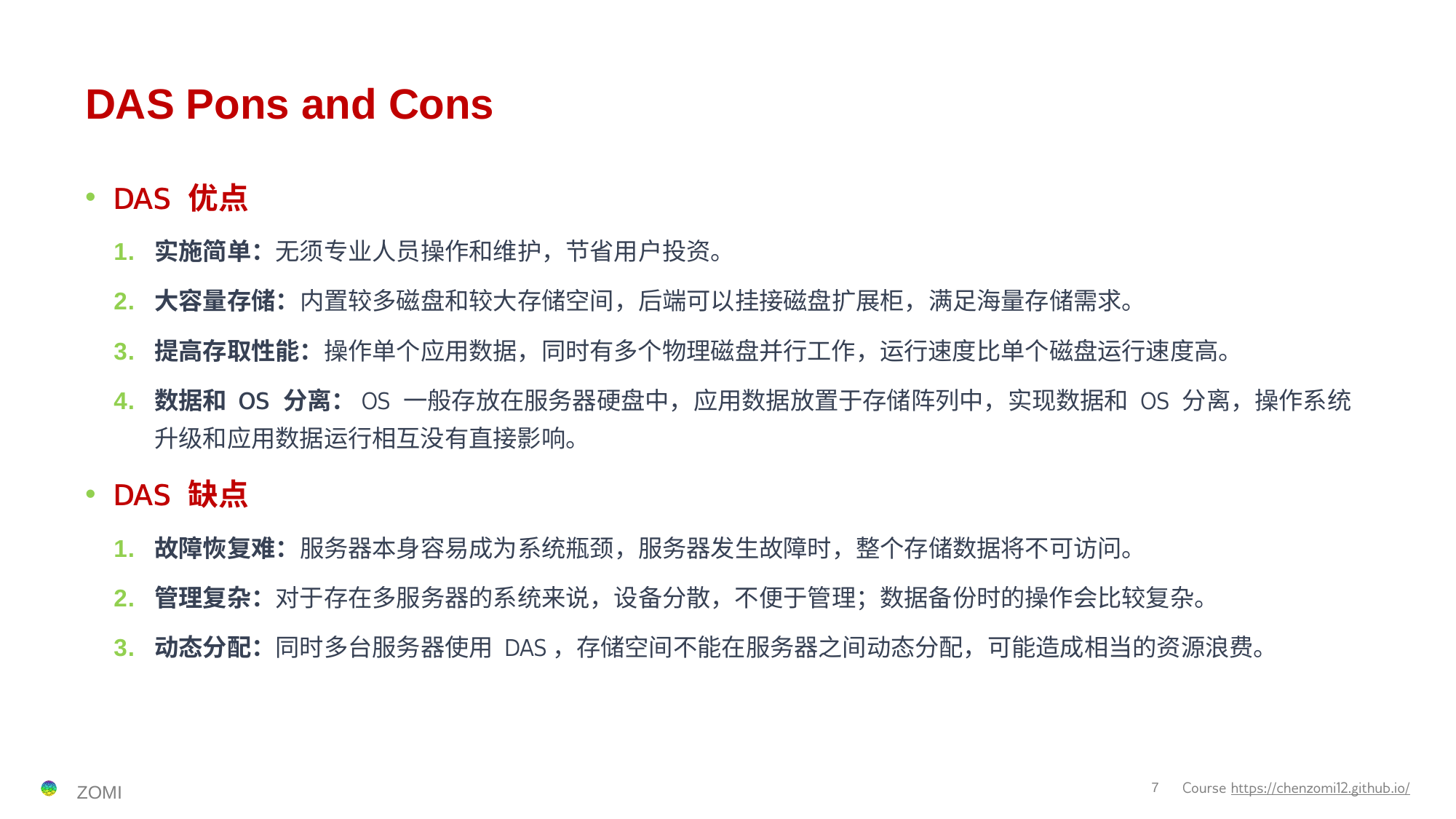

# DAS Pons and Cons
DAS 优点
实施简单：无须专业人员操作和维护，节省用户投资。
大容量存储：内置较多磁盘和较大存储空间，后端可以挂接磁盘扩展柜，满足海量存储需求。
提高存取性能：操作单个应用数据，同时有多个物理磁盘并行工作，运行速度比单个磁盘运行速度高。
数据和 OS 分离：OS 一般存放在服务器硬盘中，应用数据放置于存储阵列中，实现数据和 OS 分离，操作系统升级和应用数据运行相互没有直接影响。
DAS 缺点
故障恢复难：服务器本身容易成为系统瓶颈，服务器发生故障时，整个存储数据将不可访问。
管理复杂：对于存在多服务器的系统来说，设备分散，不便于管理；数据备份时的操作会比较复杂。
动态分配：同时多台服务器使用 DAS，存储空间不能在服务器之间动态分配，可能造成相当的资源浪费。